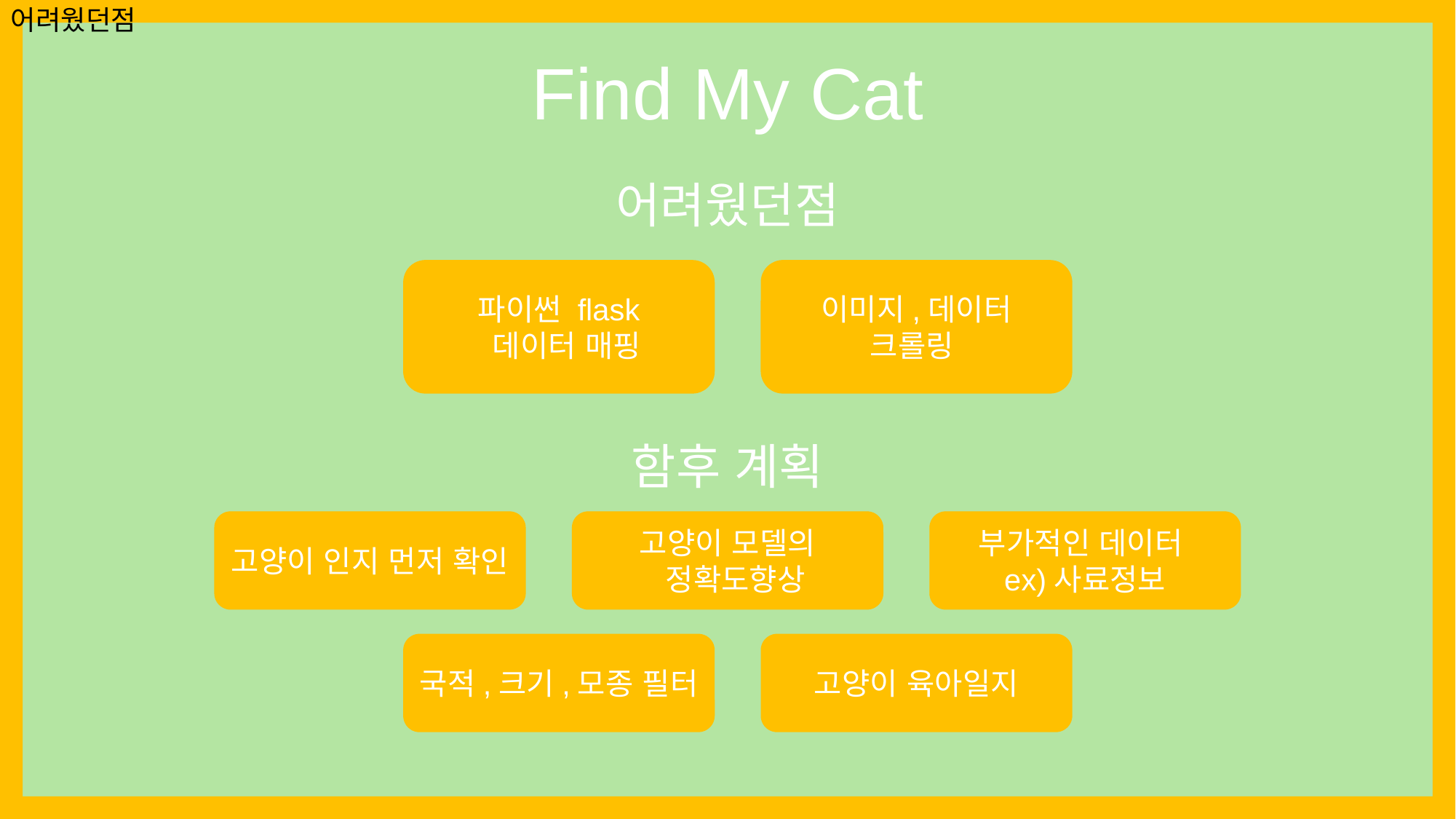

어려웠던점
Find My Cat
어려웠던점
이미지,데이터
크롤링
파이썬 flask
 데이터 매핑
함후 계획
고양이 모델의
 정확도향상
부가적인 데이터
ex)사료정보
고양이 인지 먼저 확인
국적,크기,모종 필터
고양이 육아일지